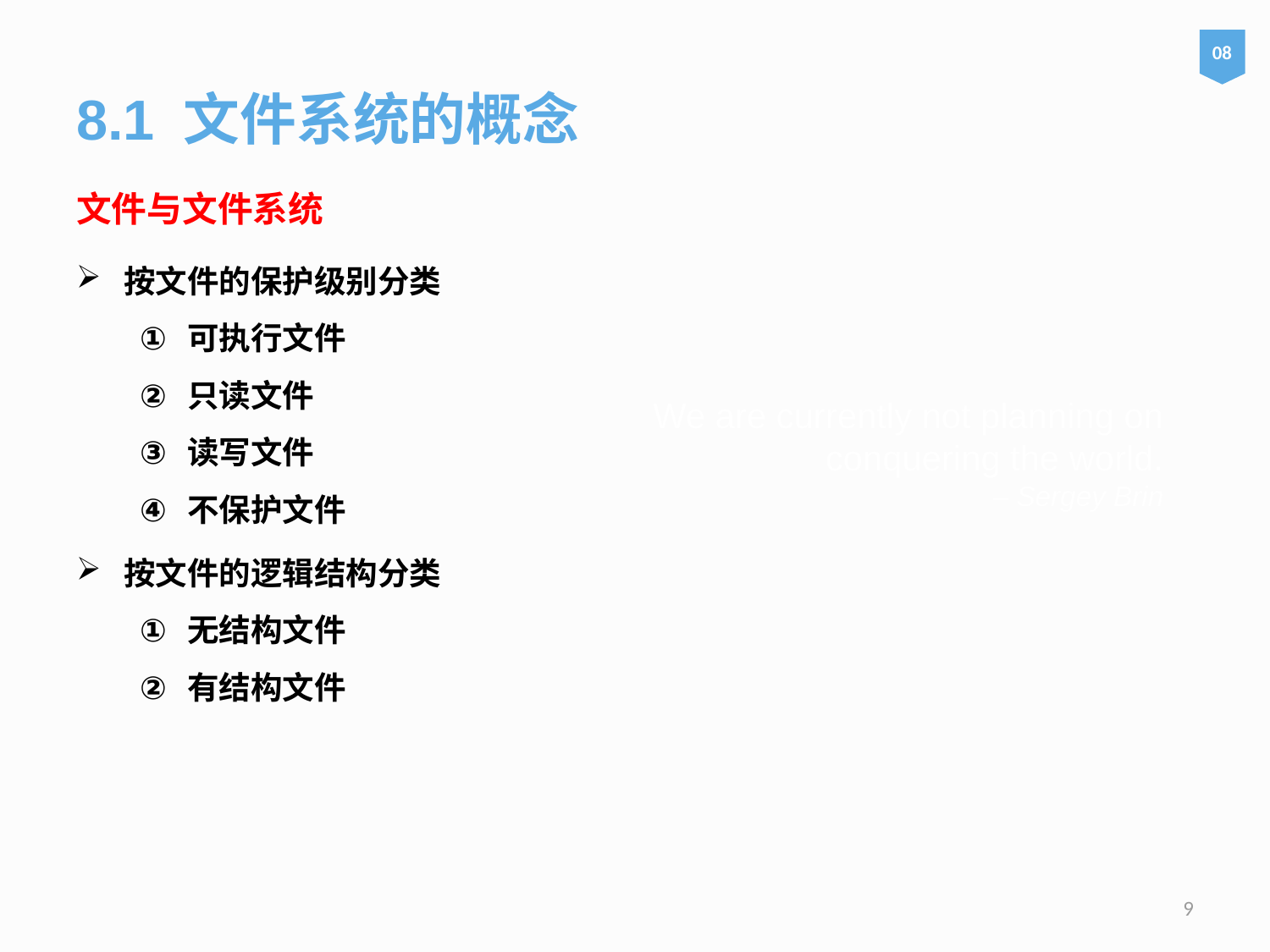

08
8.1 文件系统的概念
文件与文件系统
按文件的保护级别分类
可执行文件
只读文件
读写文件
不保护文件
按文件的逻辑结构分类
无结构文件
有结构文件

# We are currently not planning on conquering the world. – Sergey Brin
9